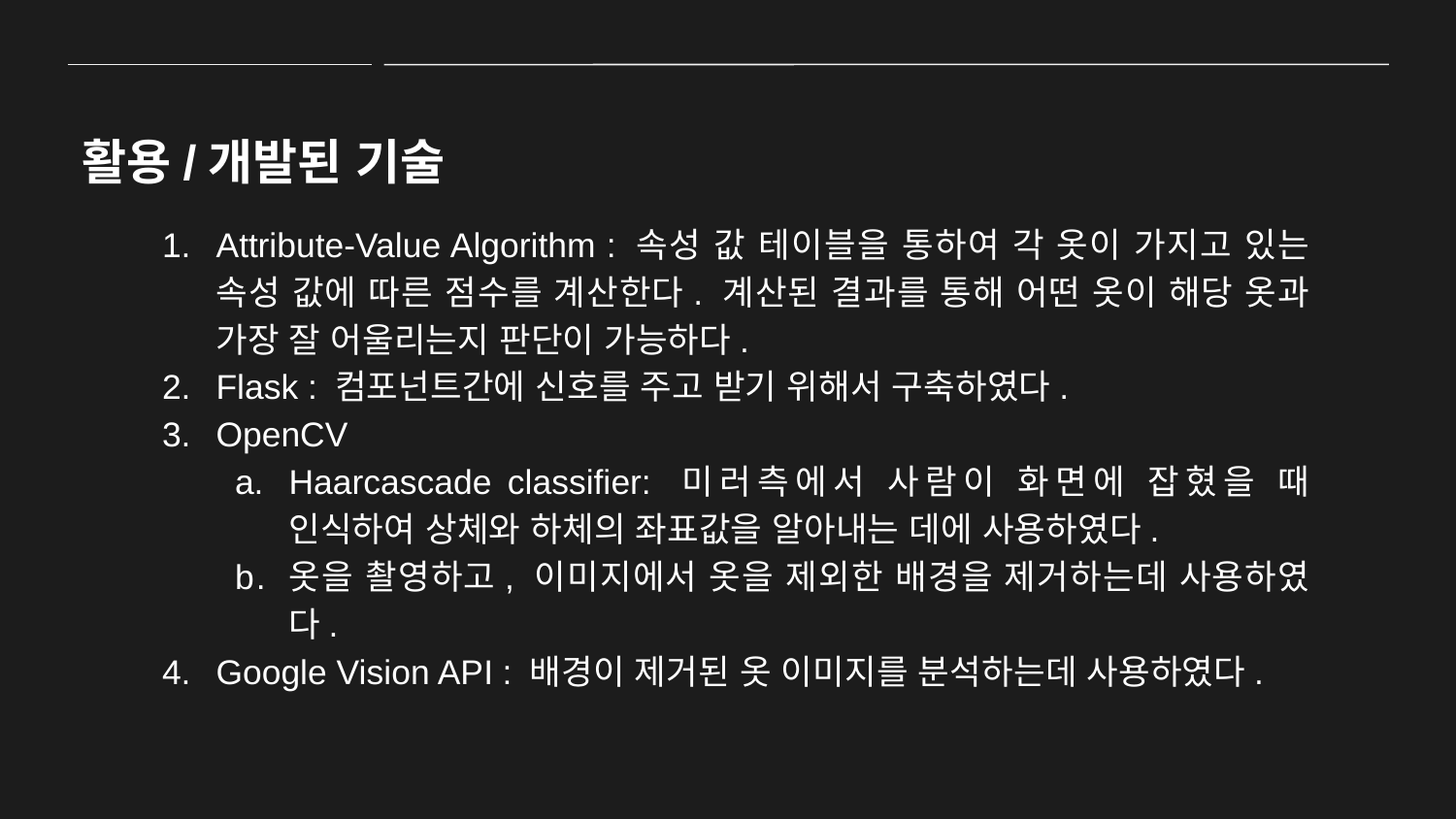

활용/개발된 기술
Attribute-Value Algorithm : 속성 값 테이블을 통하여 각 옷이 가지고 있는 속성 값에 따른 점수를 계산한다. 계산된 결과를 통해 어떤 옷이 해당 옷과 가장 잘 어울리는지 판단이 가능하다.
Flask : 컴포넌트간에 신호를 주고 받기 위해서 구축하였다.
OpenCV
Haarcascade classifier: 미러측에서 사람이 화면에 잡혔을 때 인식하여 상체와 하체의 좌표값을 알아내는 데에 사용하였다.
옷을 촬영하고, 이미지에서 옷을 제외한 배경을 제거하는데 사용하였다.
Google Vision API : 배경이 제거된 옷 이미지를 분석하는데 사용하였다.